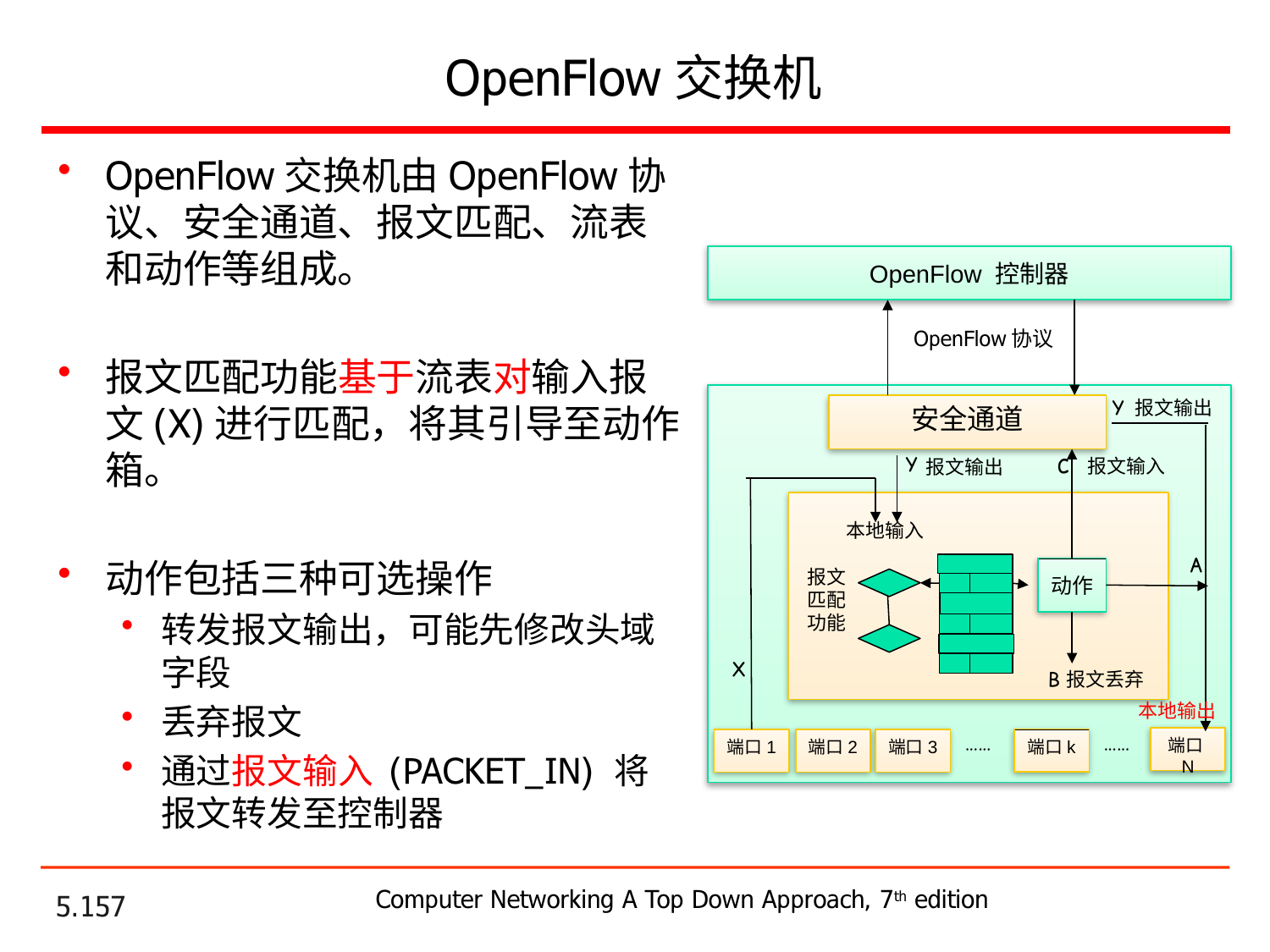

# OpenFlow交换机
OpenFlow交换机由OpenFlow协议、安全通道、报文匹配、流表和动作等组成。

报文匹配功能基于流表对输入报文(X)进行匹配，将其引导至动作箱。

动作包括三种可选操作
转发报文输出，可能先修改头域字段
丢弃报文
通过报文输入 (PACKET_IN) 将报文转发至控制器
OpenFlow 控制器
OpenFlow协议

Y 报文输出
安全通道
Y
C
报文输入
报文输出

本地输入
A

报文匹配功能
动作

X

B
报文丢弃
本地输出
……
……
端口N
端口k
端口1
端口2
端口3